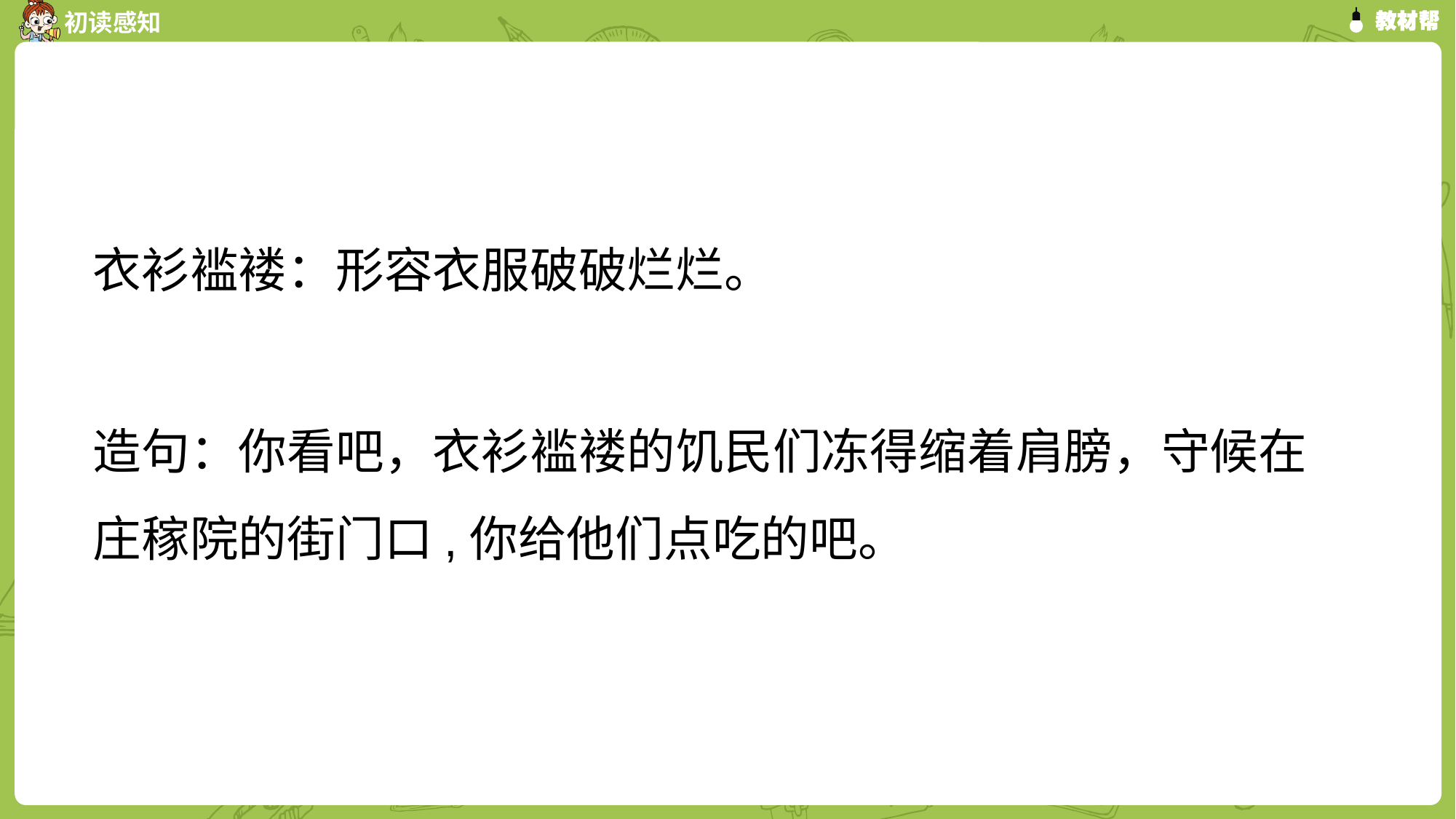

衣衫褴褛：形容衣服破破烂烂。
造句：你看吧，衣衫褴褛的饥民们冻得缩着肩膀，守候在庄稼院的街门口,你给他们点吃的吧。